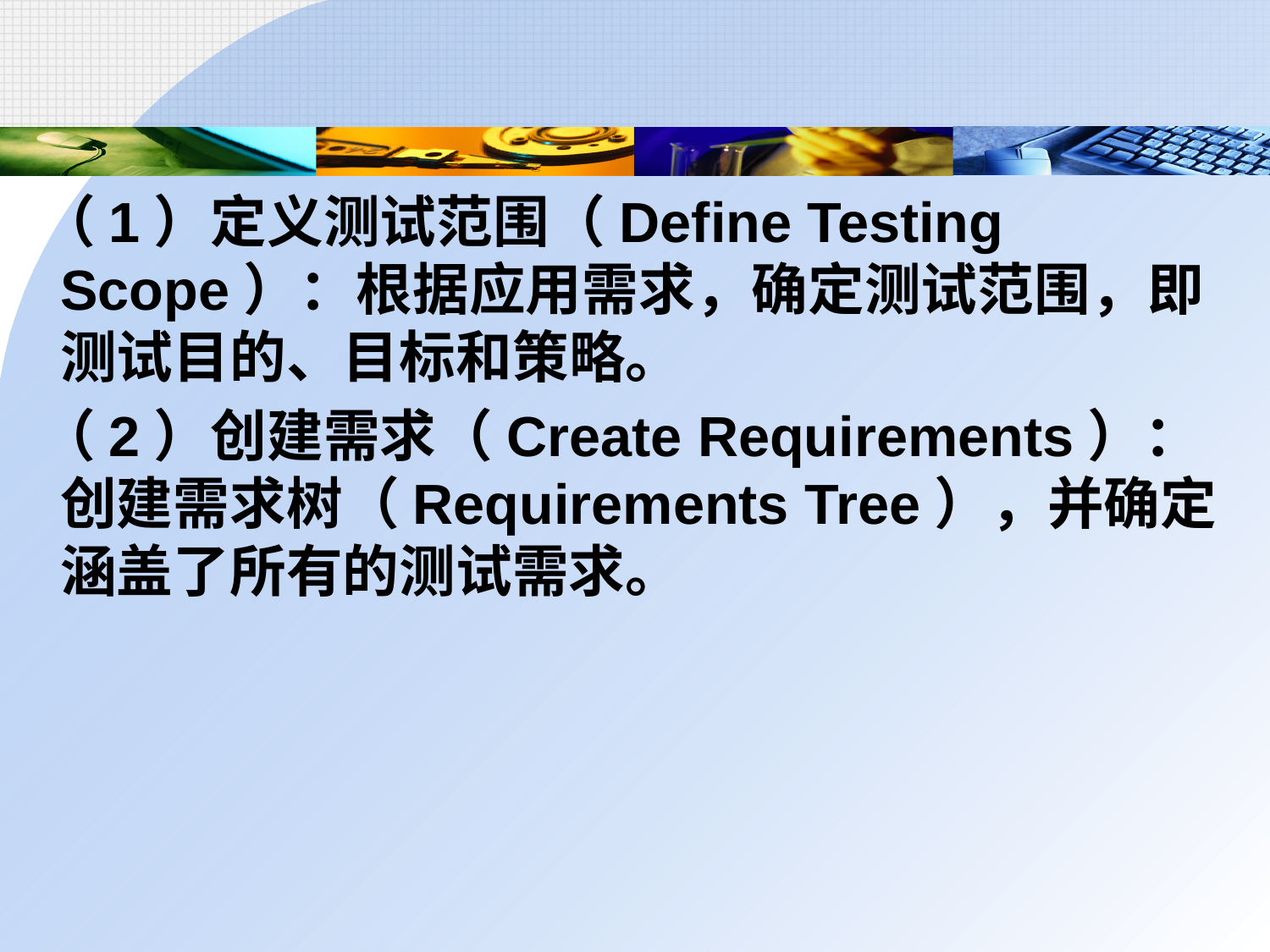

（1）定义测试范围（Define Testing Scope）：根据应用需求，确定测试范围，即测试目的、目标和策略。
 （2）创建需求（Create Requirements）：创建需求树（Requirements Tree），并确定涵盖了所有的测试需求。